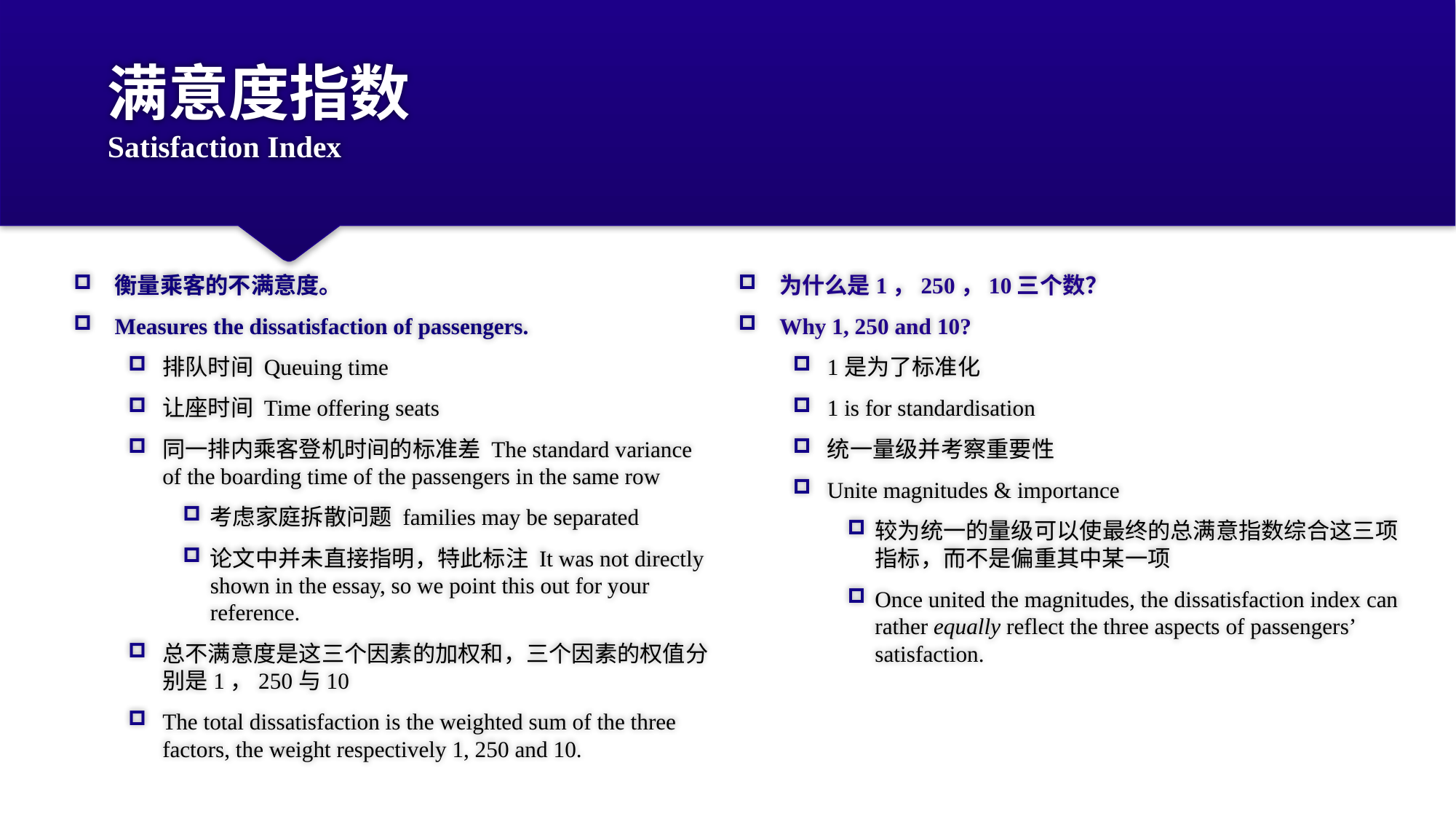

# 满意度指数 Satisfaction Index
衡量乘客的不满意度。
Measures the dissatisfaction of passengers.
排队时间 Queuing time
让座时间 Time offering seats
同一排内乘客登机时间的标准差 The standard variance of the boarding time of the passengers in the same row
考虑家庭拆散问题 families may be separated
论文中并未直接指明，特此标注 It was not directly shown in the essay, so we point this out for your reference.
总不满意度是这三个因素的加权和，三个因素的权值分别是1，250与10
The total dissatisfaction is the weighted sum of the three factors, the weight respectively 1, 250 and 10.
为什么是1，250，10三个数？
Why 1, 250 and 10?
1是为了标准化
1 is for standardisation
统一量级并考察重要性
Unite magnitudes & importance
较为统一的量级可以使最终的总满意指数综合这三项指标，而不是偏重其中某一项
Once united the magnitudes, the dissatisfaction index can rather equally reflect the three aspects of passengers’ satisfaction.